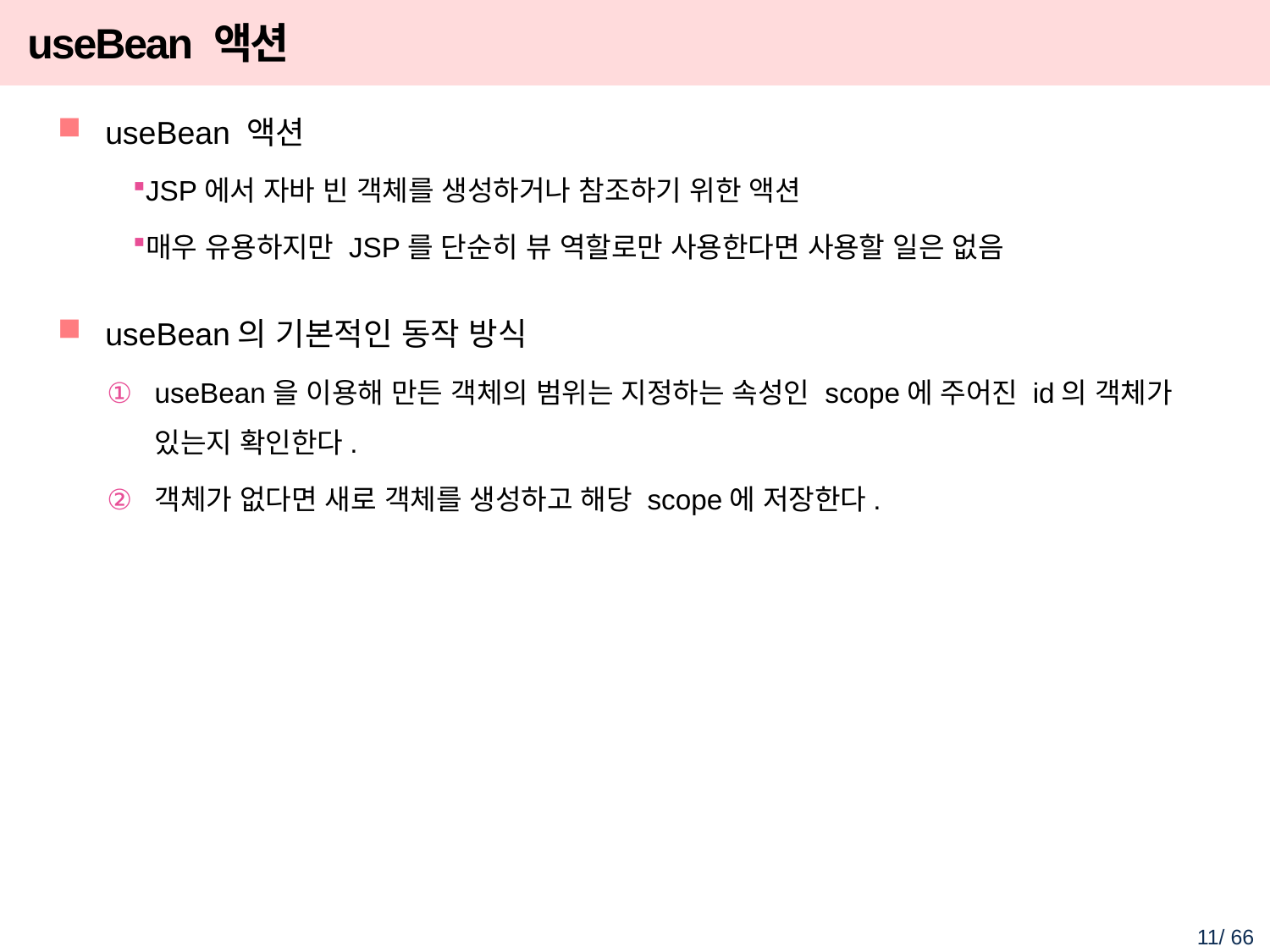

# useBean 액션
useBean 액션
JSP에서 자바 빈 객체를 생성하거나 참조하기 위한 액션
매우 유용하지만 JSP를 단순히 뷰 역할로만 사용한다면 사용할 일은 없음

useBean의 기본적인 동작 방식
useBean을 이용해 만든 객체의 범위는 지정하는 속성인 scope에 주어진 id의 객체가 있는지 확인한다.
객체가 없다면 새로 객체를 생성하고 해당 scope에 저장한다.